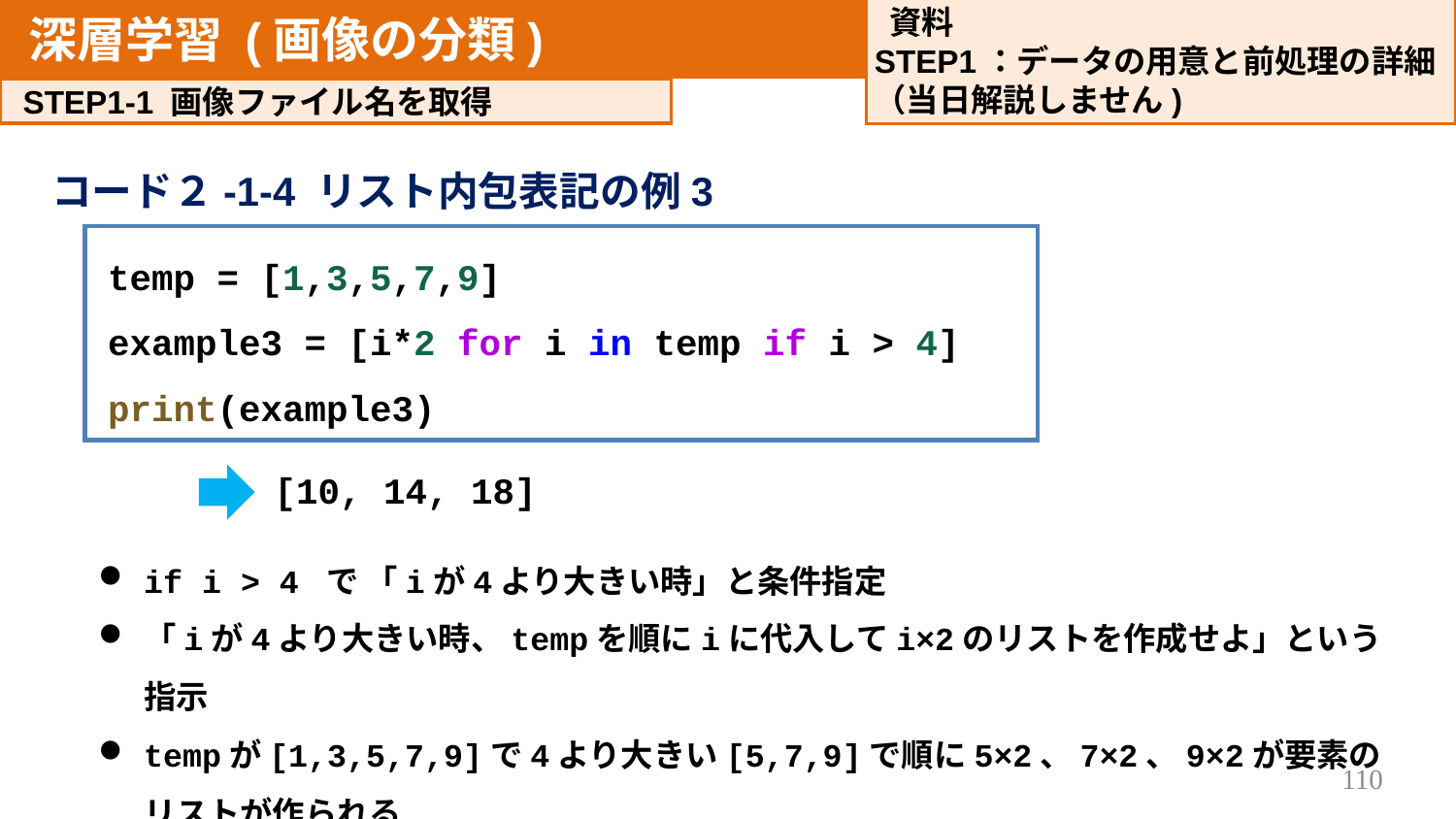

資料
STEP1：データの用意と前処理の詳細
（​当日解説しません)
深層学習 (画像の分類)
決定木分析
STEP1-1 画像ファイル名を取得
コード２-1-4 リスト内包表記の例3
temp = [1,3,5,7,9]
example3 = [i*2 for i in temp if i > 4]
print(example3)
[10, 14, 18]

if i > 4 で 「iが4より大きい時」と条件指定
「iが4より大きい時、tempを順にiに代入してi×2のリストを作成せよ」という指示
tempが[1,3,5,7,9]で4より大きい[5,7,9]で順に5×2、7×2、9×2が要素のリストが作られる
110